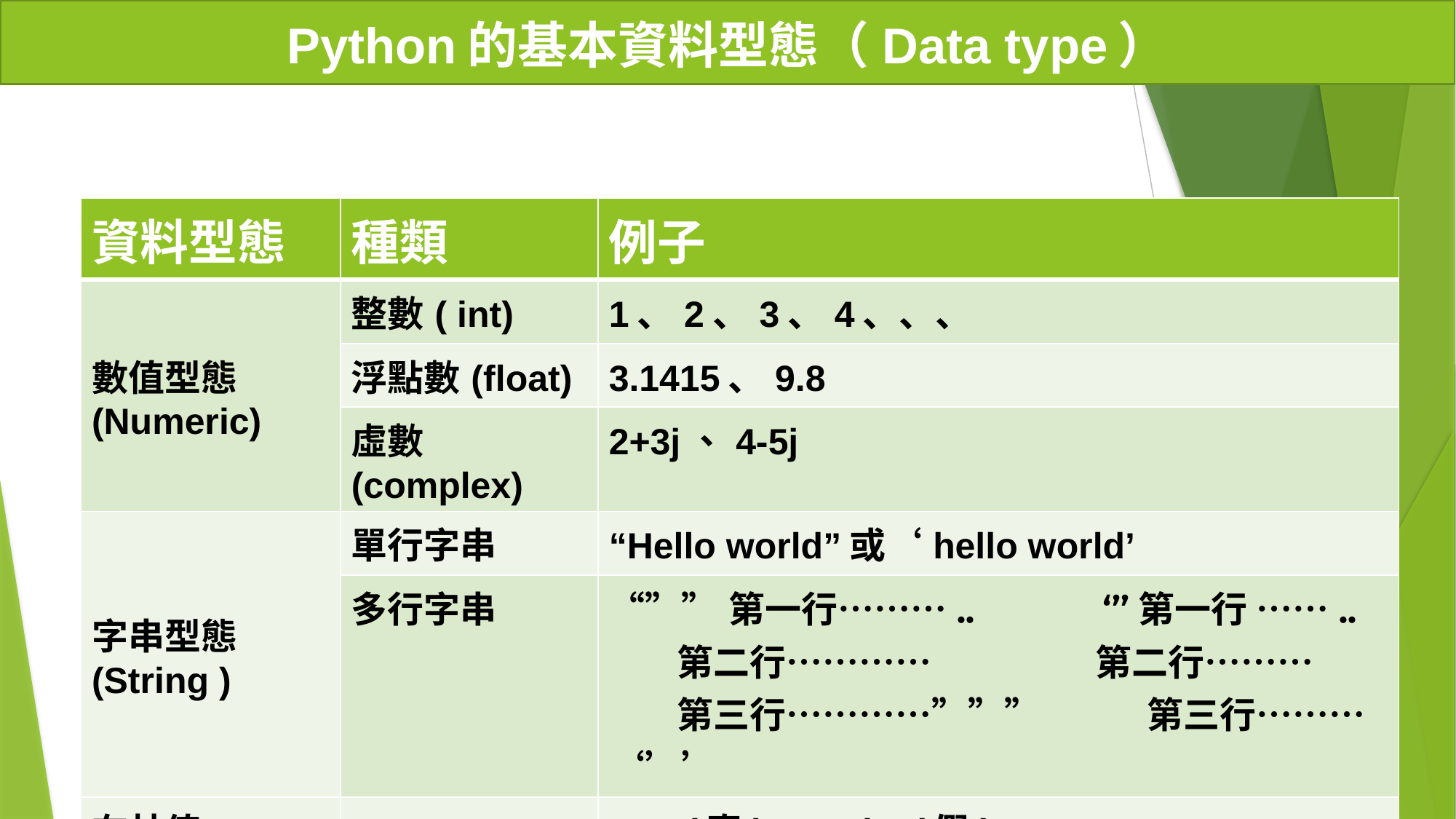

Python的基本資料型態（Data type）
| 資料型態 | 種類 | 例子 |
| --- | --- | --- |
| 數值型態 (Numeric) | 整數( int) | 1、2、3、4、、、 |
|  | 浮點數(float) | 3.1415、9.8 |
|  | 虛數(complex) | 2+3j、4-5j |
| 字串型態 (String ) | 單行字串 | “Hello world”或‘hello world’ |
|  | 多行字串 | “””第一行……….. ‘’’第一行 …….. 第二行………… 第二行……… 第三行…………””” 第三行………‘’’ |
| 布林值 (bool) |  | True(真)、False(假) |